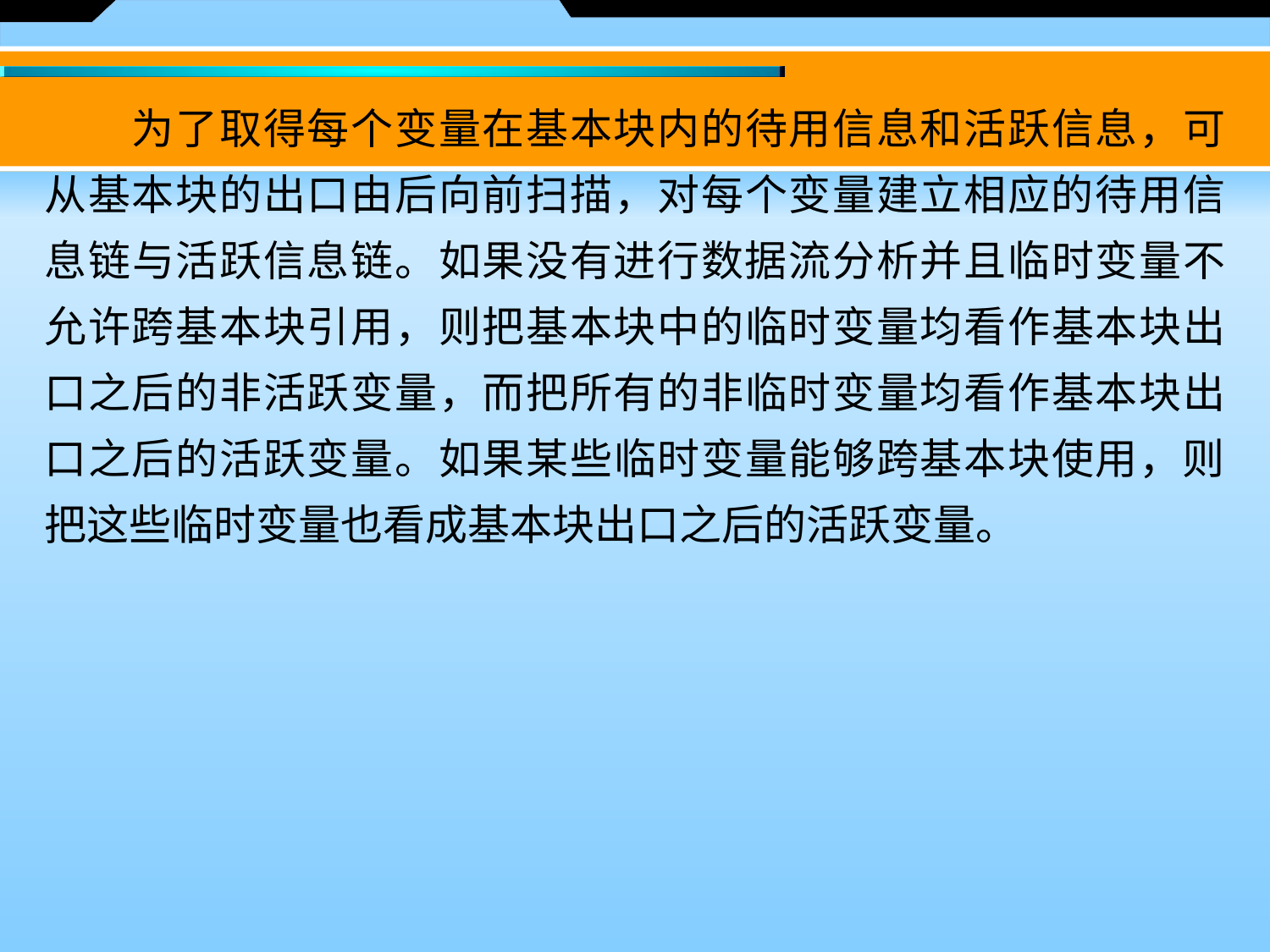

为了取得每个变量在基本块内的待用信息和活跃信息，可从基本块的出口由后向前扫描，对每个变量建立相应的待用信息链与活跃信息链。如果没有进行数据流分析并且临时变量不允许跨基本块引用，则把基本块中的临时变量均看作基本块出口之后的非活跃变量，而把所有的非临时变量均看作基本块出口之后的活跃变量。如果某些临时变量能够跨基本块使用，则把这些临时变量也看成基本块出口之后的活跃变量。